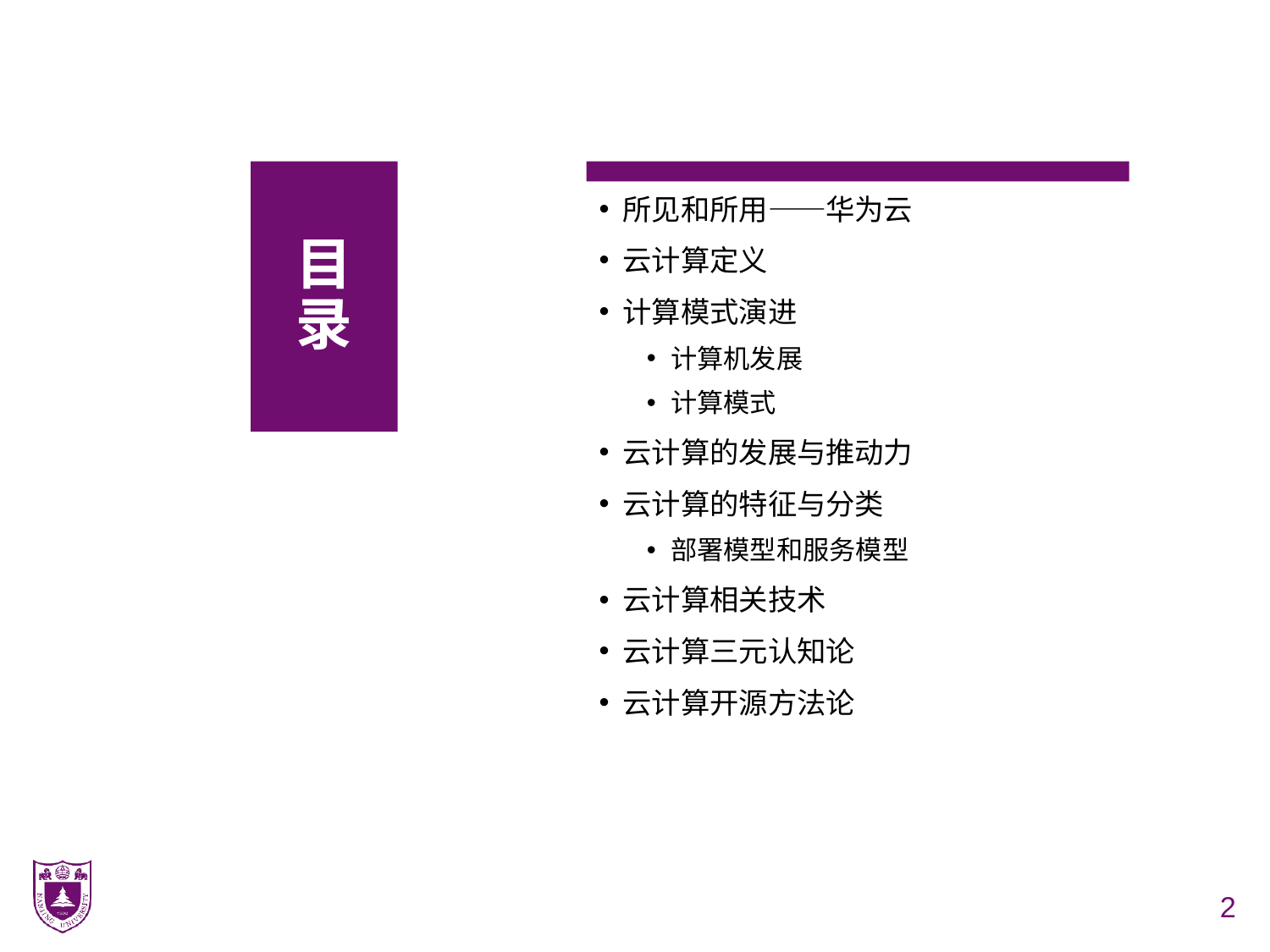

# 目 录

所见和所用——华为云
云计算定义
计算模式演进
计算机发展
计算模式
云计算的发展与推动力
云计算的特征与分类
部署模型和服务模型
云计算相关技术
云计算三元认知论
云计算开源方法论
2